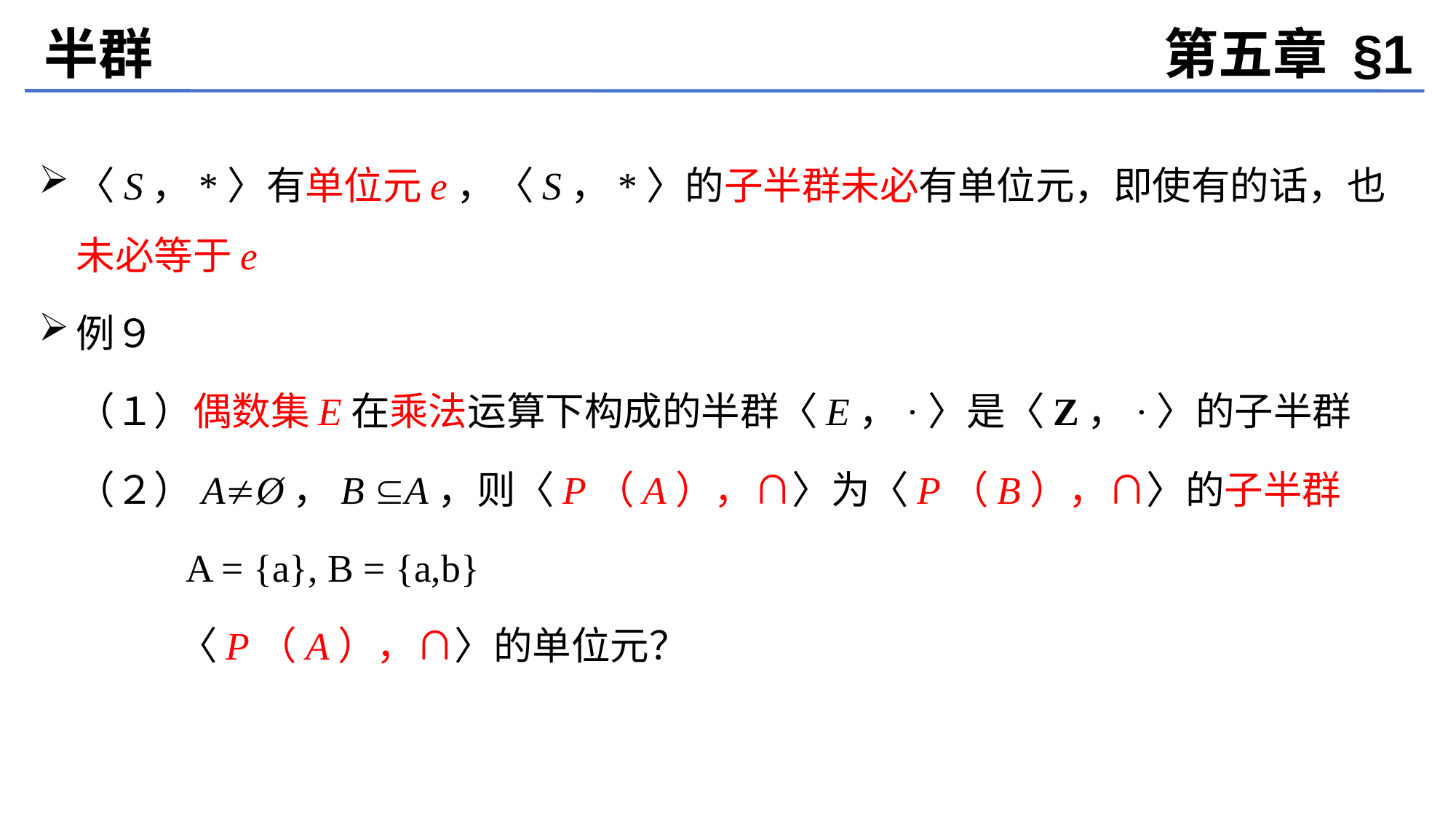

半群
第五章 §1
〈S，*〉有单位元e，〈S，*〉的子半群未必有单位元，即使有的话，也未必等于e
例９
	（１）偶数集E在乘法运算下构成的半群〈E，·〉是〈Z，·〉的子半群
	（２）A≠Ø，B ⊆A，则〈P（A），∩〉为〈P（B），∩〉的子半群
               A = {a}, B = {a,b}
               〈P（A），∩〉的单位元？